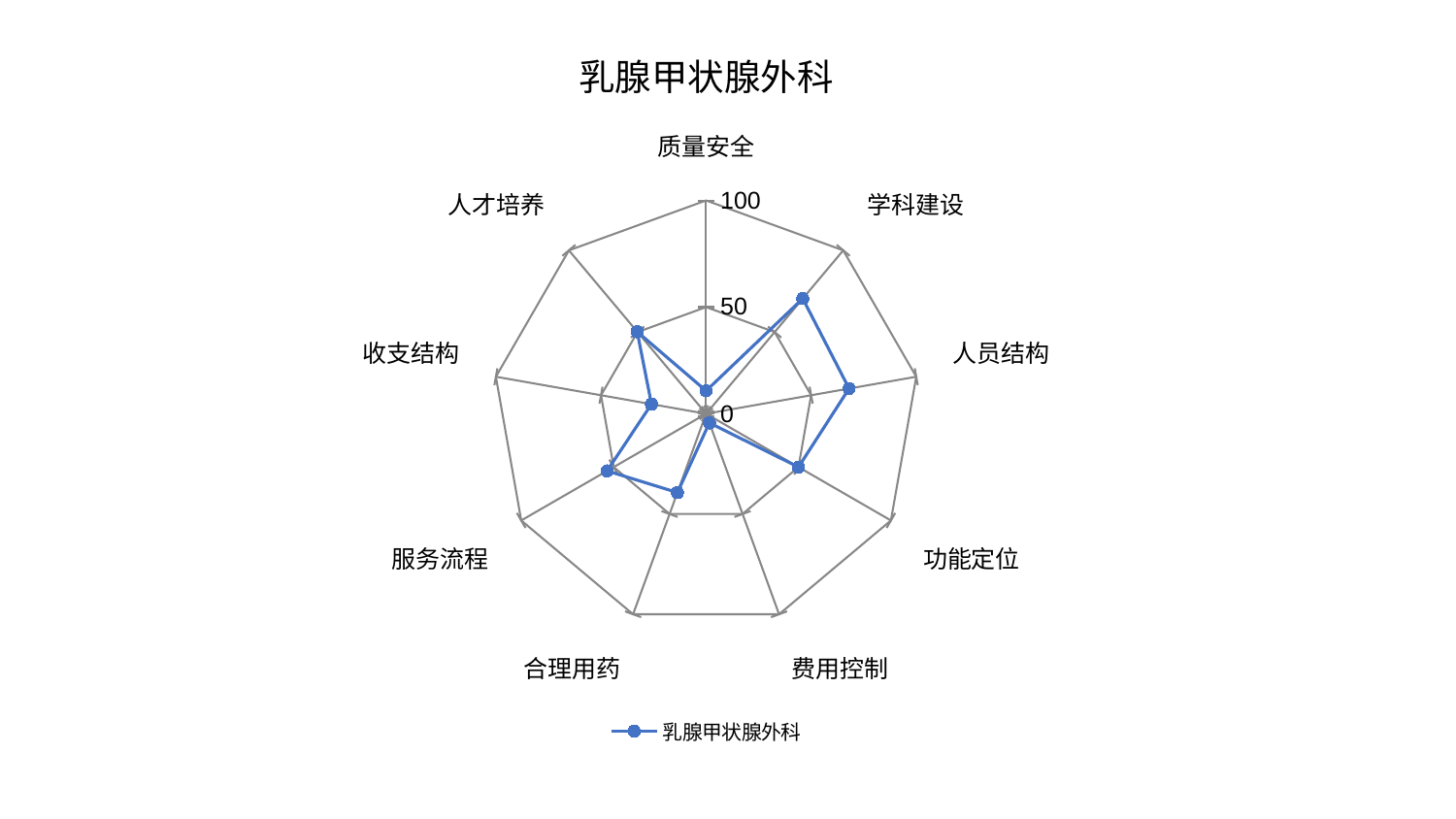

### Chart: 乳腺甲状腺外科

| Category | 乳腺甲状腺外科 |
|---|---|
| 质量安全 | 10.754095523438421 |
| 学科建设 | 70.49270753028563 |
| 人员结构 | 68.02914870074027 |
| 功能定位 | 49.9862278095863 |
| 费用控制 | 4.540771552031861 |
| 合理用药 | 39.29426935092765 |
| 服务流程 | 53.56861829658644 |
| 收支结构 | 25.989934058534434 |
| 人才培养 | 50.21734271572196 |
130